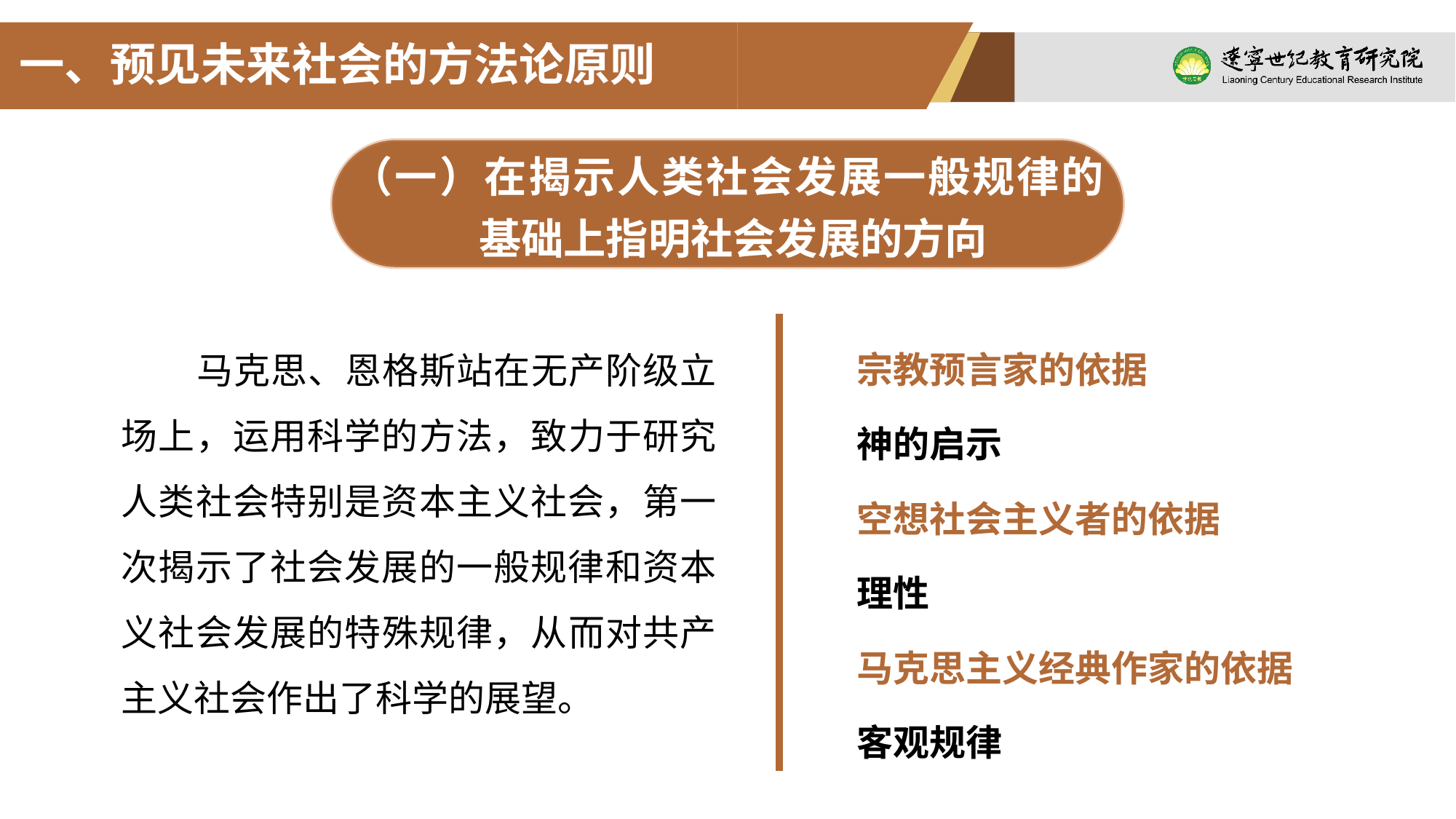

一、预见未来社会的方法论原则
（一）在揭示人类社会发展一般规律的基础上指明社会发展的方向
宗教预言家的依据
神的启示
空想社会主义者的依据
理性
马克思主义经典作家的依据
客观规律
马克思、恩格斯站在无产阶级立场上，运用科学的方法，致力于研究人类社会特别是资本主义社会，第一次揭示了社会发展的一般规律和资本义社会发展的特殊规律，从而对共产主义社会作出了科学的展望。